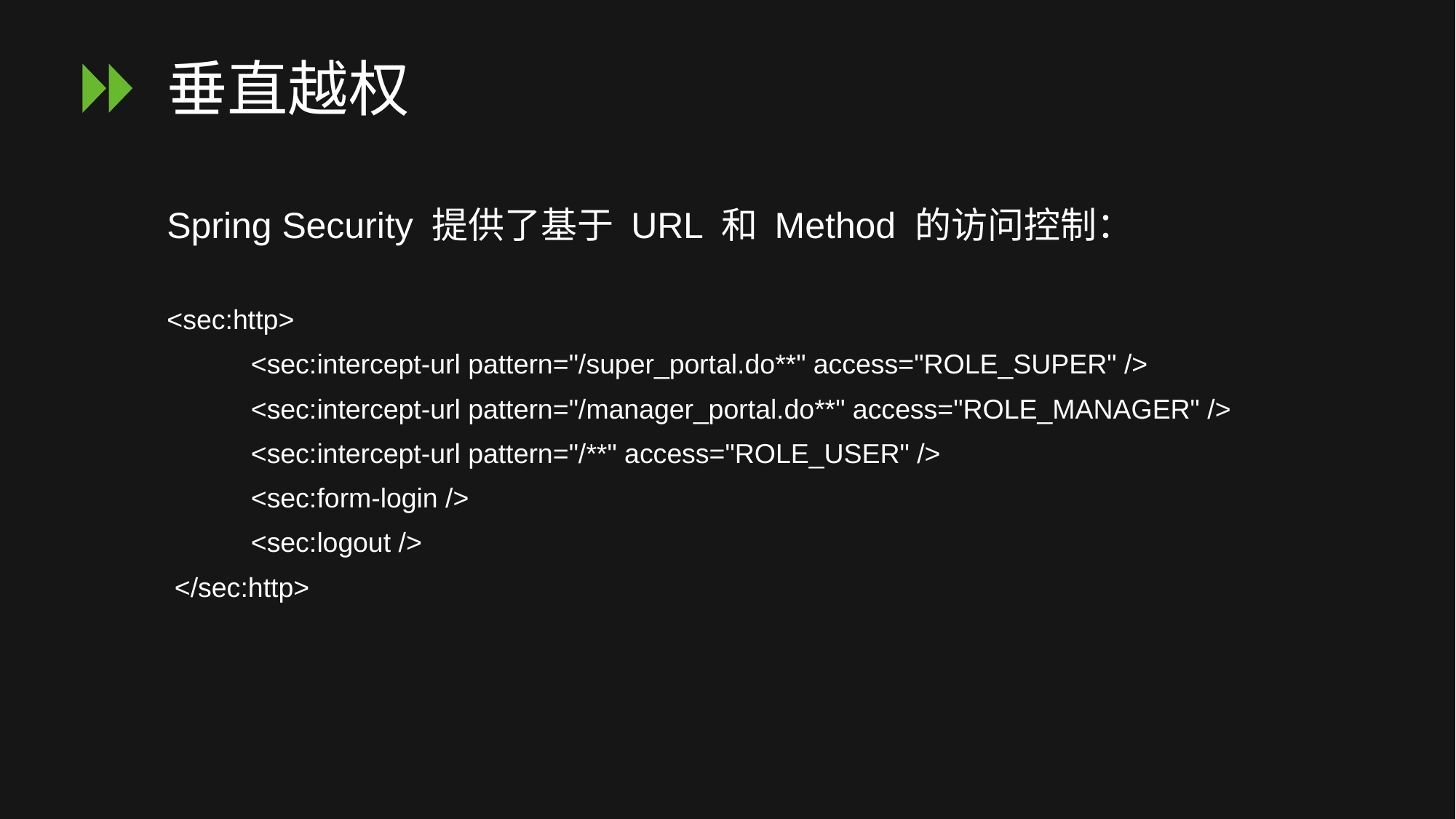

# 垂直越权

Spring Security 提供了基于 URL 和 Method 的访问控制：

<sec:http>
           <sec:intercept-url pattern="/super_portal.do**" access="ROLE_SUPER" />
           <sec:intercept-url pattern="/manager_portal.do**" access="ROLE_MANAGER" />
           <sec:intercept-url pattern="/**" access="ROLE_USER" />
           <sec:form-login />
           <sec:logout />
 </sec:http>